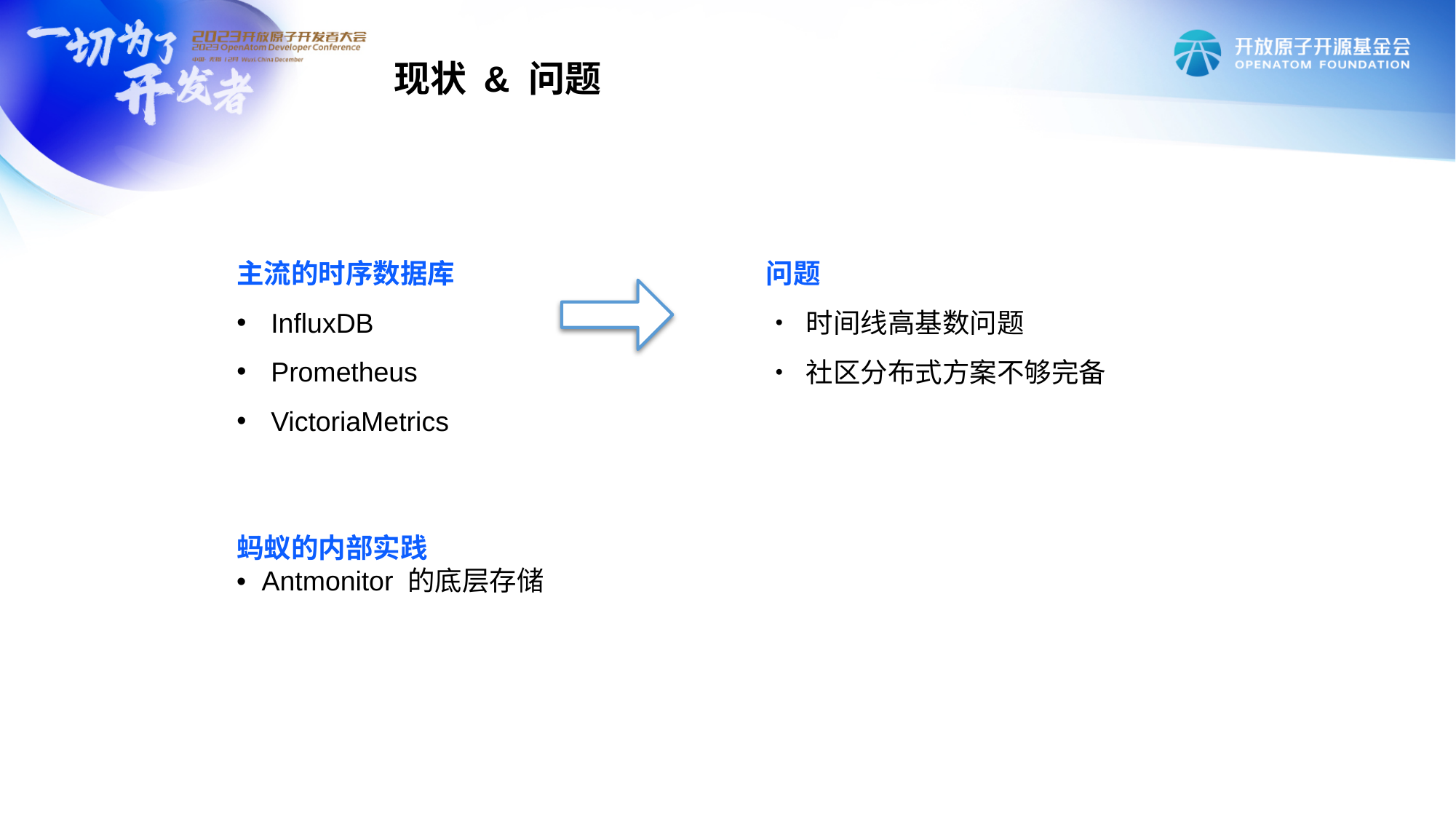

现状 & 问题
主流的时序数据库
InfluxDB
Prometheus
VictoriaMetrics
问题
• 时间线高基数问题
• 社区分布式方案不够完备

蚂蚁的内部实践
•  Antmonitor 的底层存储